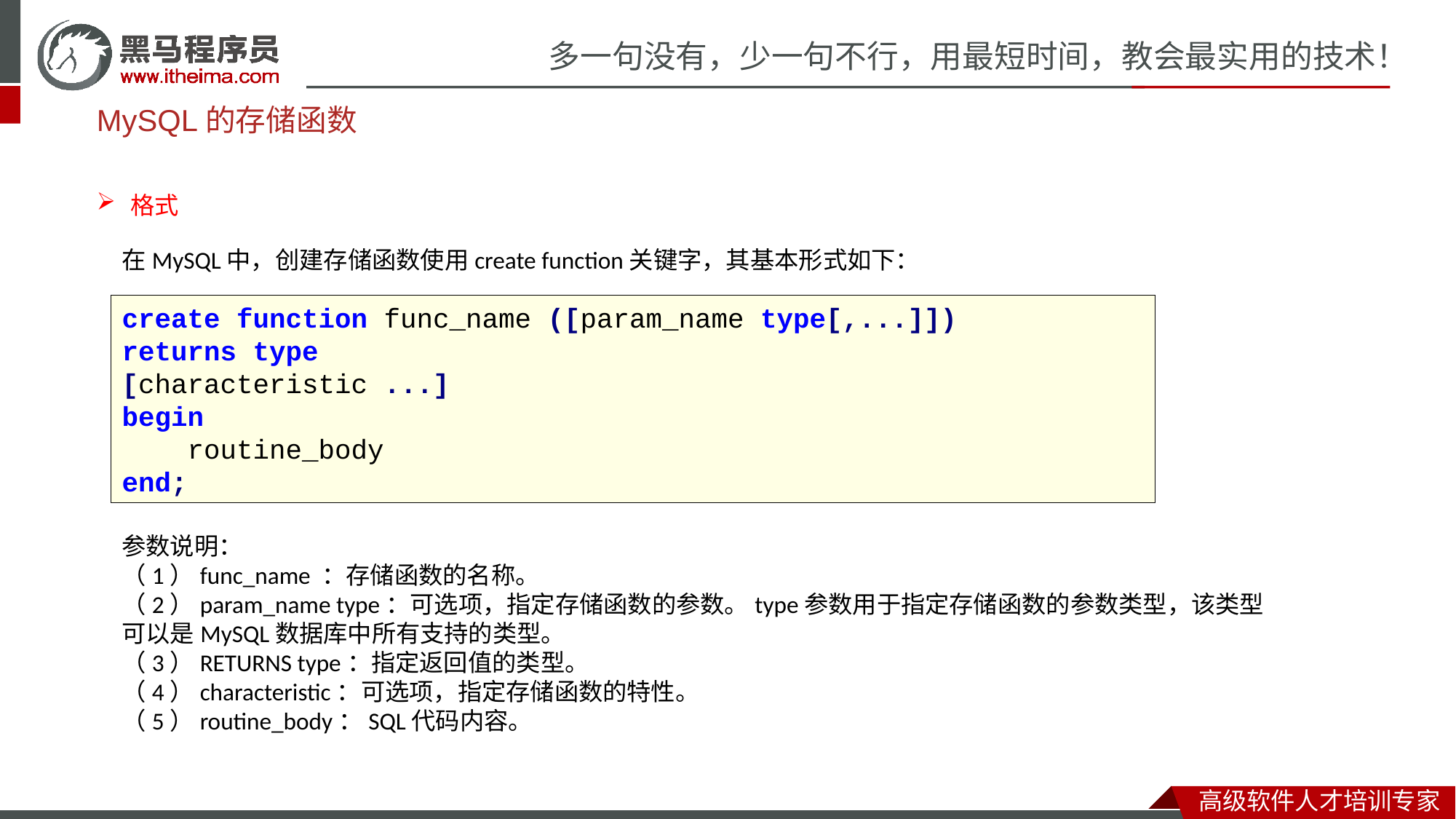

MySQL的存储函数
格式
在MySQL中，创建存储函数使用create function关键字，其基本形式如下：
create function func_name ([param_name type[,...]])
returns type
[characteristic ...]
begin
    routine_body
end;
参数说明：
（1）func_name ：存储函数的名称。
（2）param_name type：可选项，指定存储函数的参数。type参数用于指定存储函数的参数类型，该类型可以是MySQL数据库中所有支持的类型。
（3）RETURNS type：指定返回值的类型。
（4）characteristic：可选项，指定存储函数的特性。
（5）routine_body：SQL代码内容。